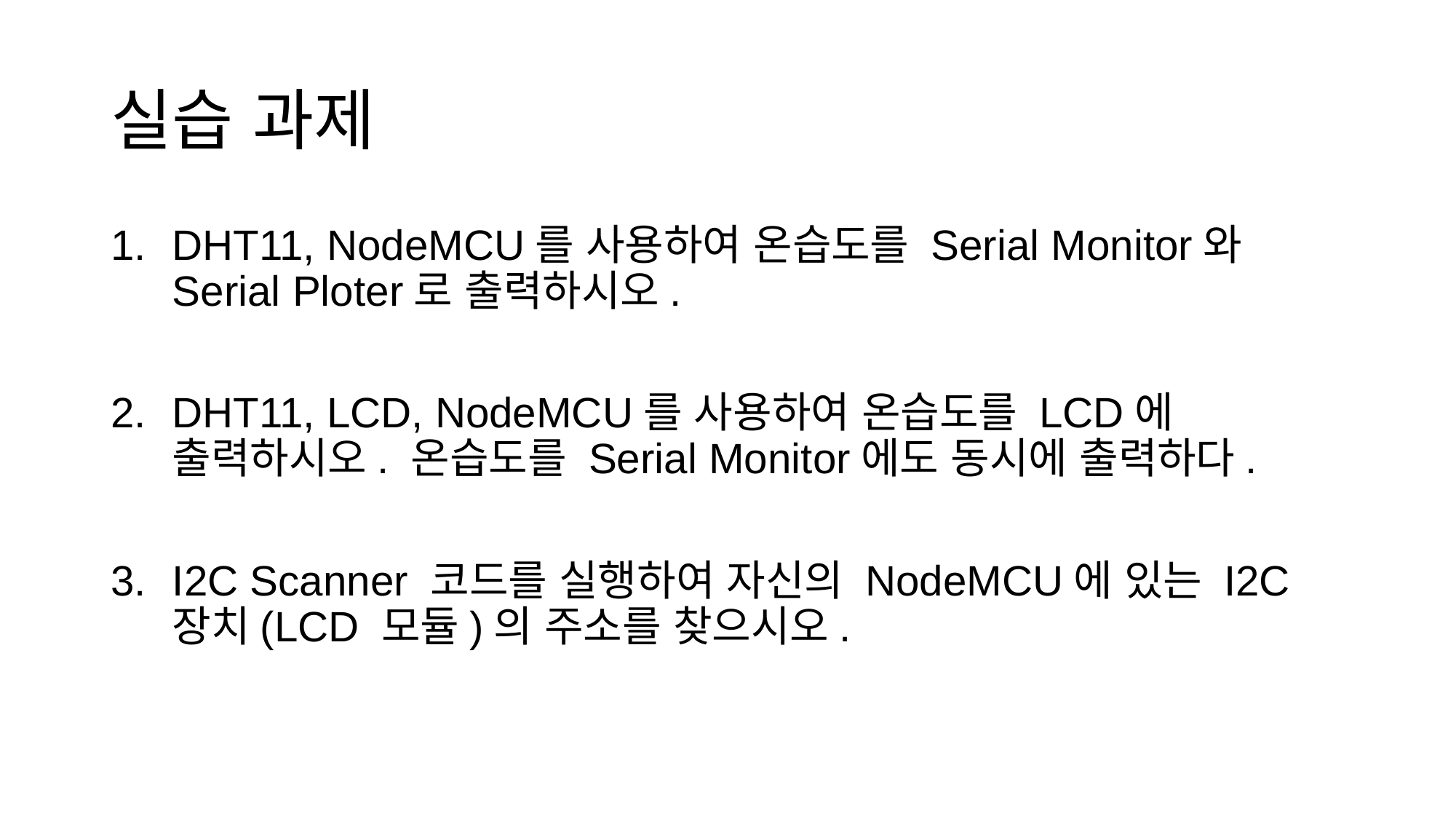

# 실습 과제
DHT11, NodeMCU를 사용하여 온습도를 Serial Monitor와 Serial Ploter로 출력하시오.

DHT11, LCD, NodeMCU를 사용하여 온습도를 LCD에 출력하시오. 온습도를 Serial Monitor에도 동시에 출력하다.

I2C Scanner 코드를 실행하여 자신의 NodeMCU에 있는 I2C 장치(LCD 모듈)의 주소를 찾으시오.